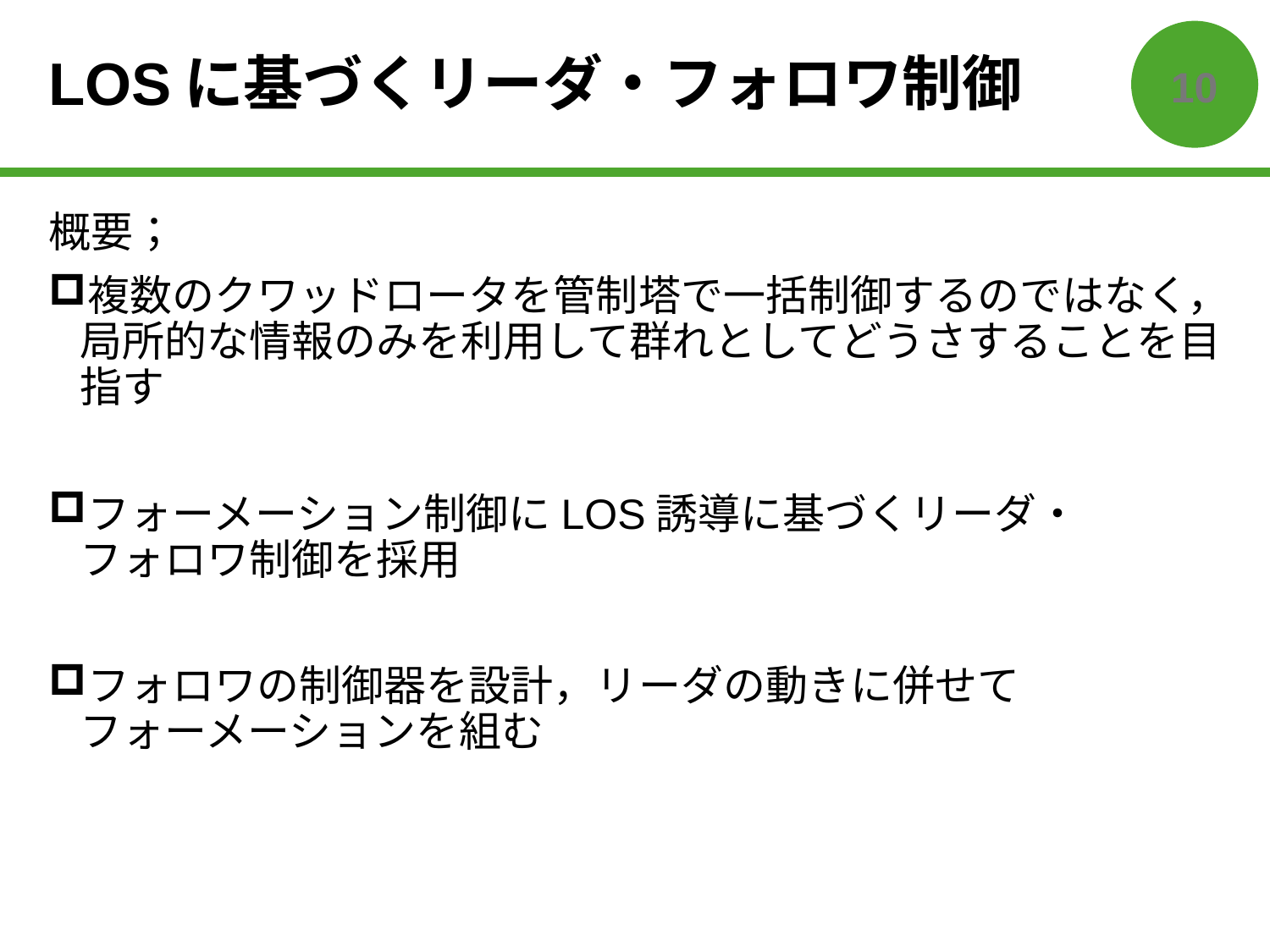

# LOSに基づくリーダ・フォロワ制御
10
概要；
複数のクワッドロータを管制塔で一括制御するのではなく，局所的な情報のみを利用して群れとしてどうさすることを目指す

フォーメーション制御にLOS誘導に基づくリーダ・
フォロワ制御を採用

フォロワの制御器を設計，リーダの動きに併せて
フォーメーションを組む